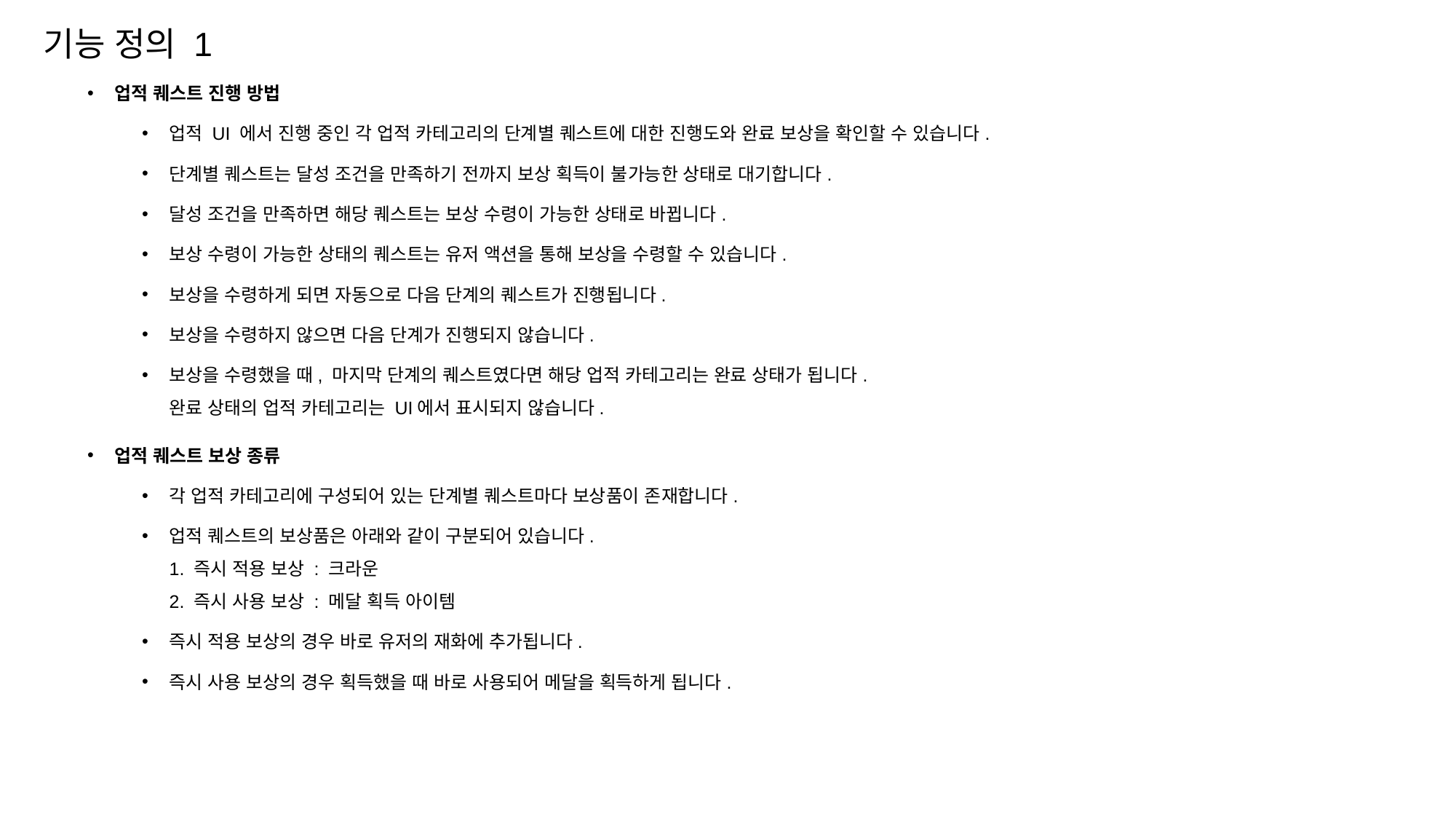

기능 정의 1
업적 퀘스트 진행 방법
업적 UI 에서 진행 중인 각 업적 카테고리의 단계별 퀘스트에 대한 진행도와 완료 보상을 확인할 수 있습니다.
단계별 퀘스트는 달성 조건을 만족하기 전까지 보상 획득이 불가능한 상태로 대기합니다.
달성 조건을 만족하면 해당 퀘스트는 보상 수령이 가능한 상태로 바뀝니다.
보상 수령이 가능한 상태의 퀘스트는 유저 액션을 통해 보상을 수령할 수 있습니다.
보상을 수령하게 되면 자동으로 다음 단계의 퀘스트가 진행됩니다.
보상을 수령하지 않으면 다음 단계가 진행되지 않습니다.
보상을 수령했을 때, 마지막 단계의 퀘스트였다면 해당 업적 카테고리는 완료 상태가 됩니다.
완료 상태의 업적 카테고리는 UI에서 표시되지 않습니다.
업적 퀘스트 보상 종류
각 업적 카테고리에 구성되어 있는 단계별 퀘스트마다 보상품이 존재합니다.
업적 퀘스트의 보상품은 아래와 같이 구분되어 있습니다.
1. 즉시 적용 보상 : 크라운
2. 즉시 사용 보상 : 메달 획득 아이템
즉시 적용 보상의 경우 바로 유저의 재화에 추가됩니다.
즉시 사용 보상의 경우 획득했을 때 바로 사용되어 메달을 획득하게 됩니다.